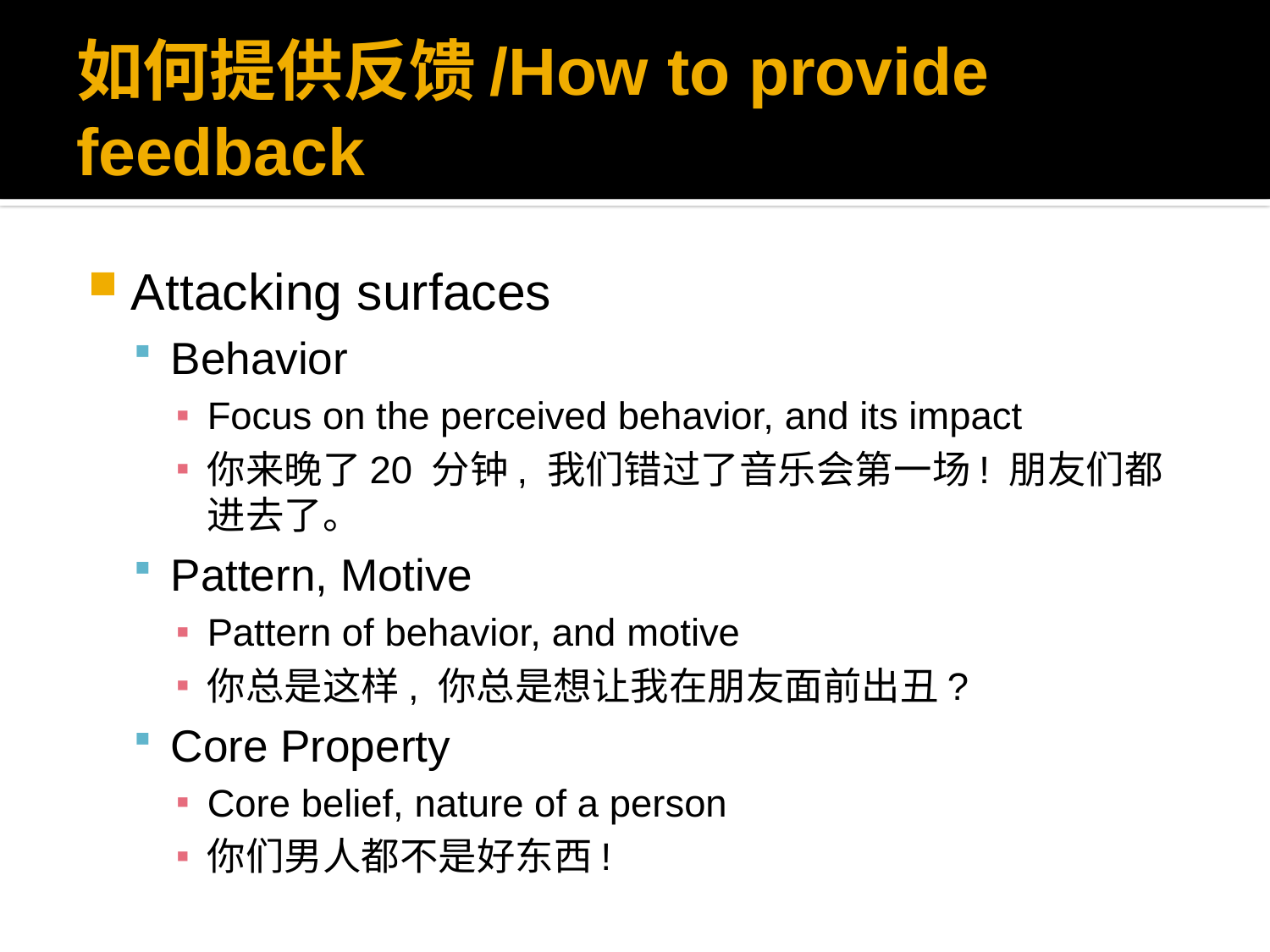

# 如何提供反馈/How to provide feedback
Attacking surfaces
Behavior
Focus on the perceived behavior, and its impact
你来晚了20 分钟, 我们错过了音乐会第一场! 朋友们都进去了。
Pattern, Motive
Pattern of behavior, and motive
你总是这样, 你总是想让我在朋友面前出丑?
Core Property
Core belief, nature of a person
你们男人都不是好东西!